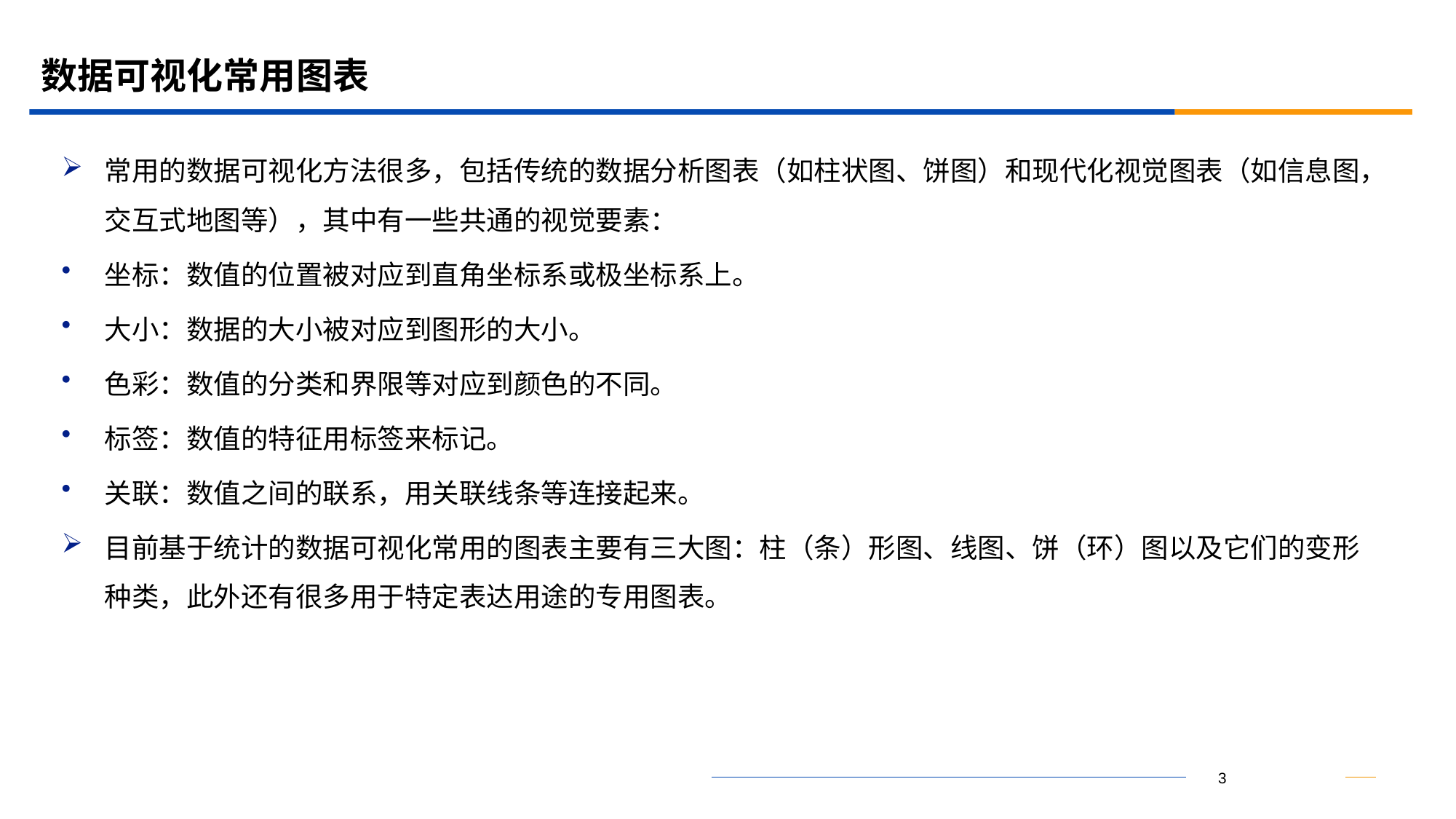

# 数据可视化常用图表
常用的数据可视化方法很多，包括传统的数据分析图表（如柱状图、饼图）和现代化视觉图表（如信息图，交互式地图等），其中有一些共通的视觉要素：
坐标：数值的位置被对应到直角坐标系或极坐标系上。
大小：数据的大小被对应到图形的大小。
色彩：数值的分类和界限等对应到颜色的不同。
标签：数值的特征用标签来标记。
关联：数值之间的联系，用关联线条等连接起来。
目前基于统计的数据可视化常用的图表主要有三大图：柱（条）形图、线图、饼（环）图以及它们的变形种类，此外还有很多用于特定表达用途的专用图表。